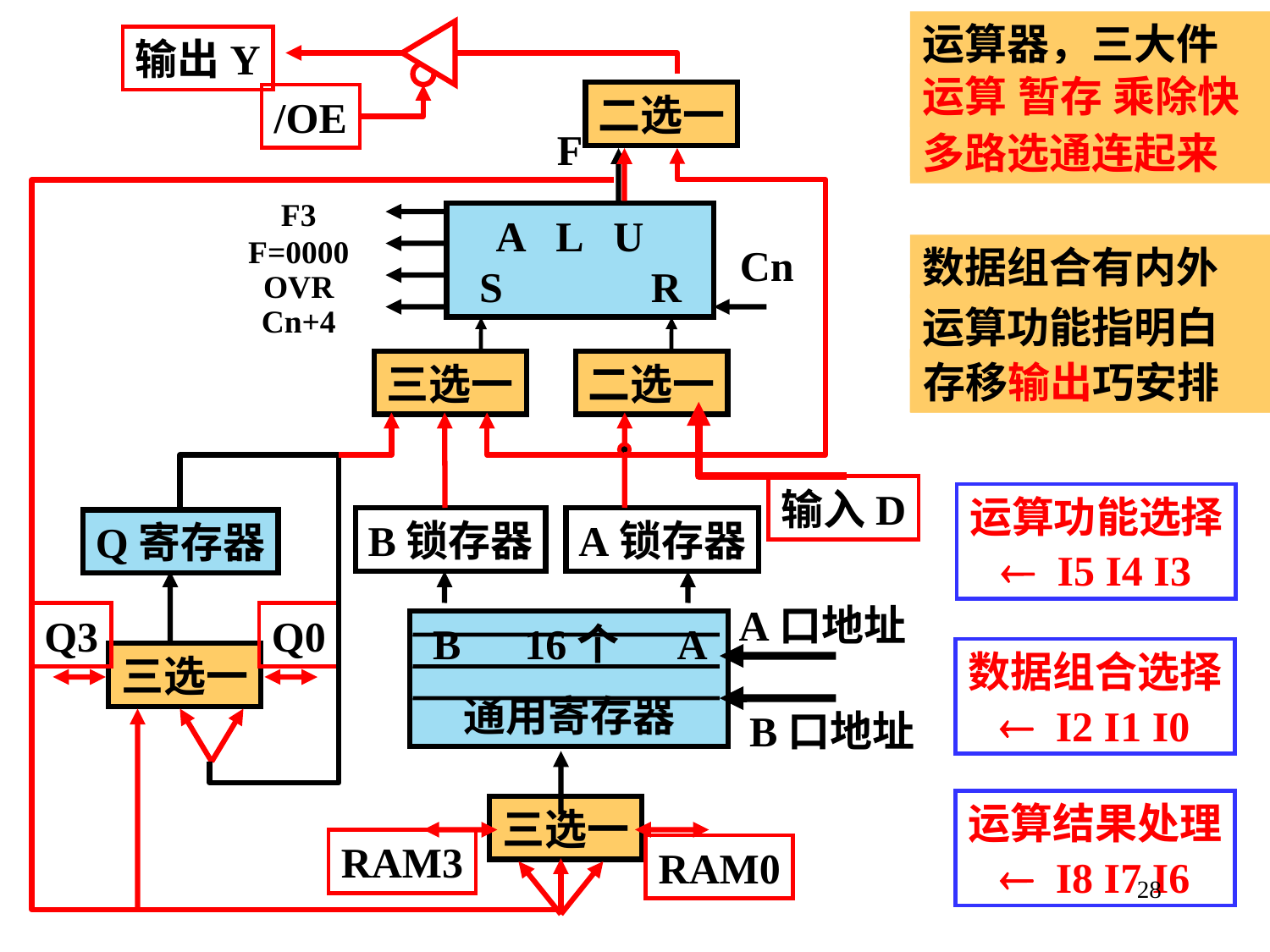

运算器，三大件
运算暂存乘除快
多路选通连起来
输出Y

/OE

运算
暂存
乘除快
二选一
三选一
二选一
三选一
三选一
F

F3
F=0000
OVR
Cn+4
  A   L   U     S              R

Cn

多路选通连起来

数据组合有内外
运算功能指明白
存移输出巧安排
存移输出巧安排
存移输出巧安排
存移输出巧安排

输入D

Q寄存器

运算功能选择
←  I5 I4 I3
B锁存器
A锁存器

A口地址
 B      16个     A
通用寄存器

B口地址

Q3
Q0

RAM3

RAM0

数据组合选择
←  I2 I1 I0
运算结果处理
←  I8 I7 I6
28